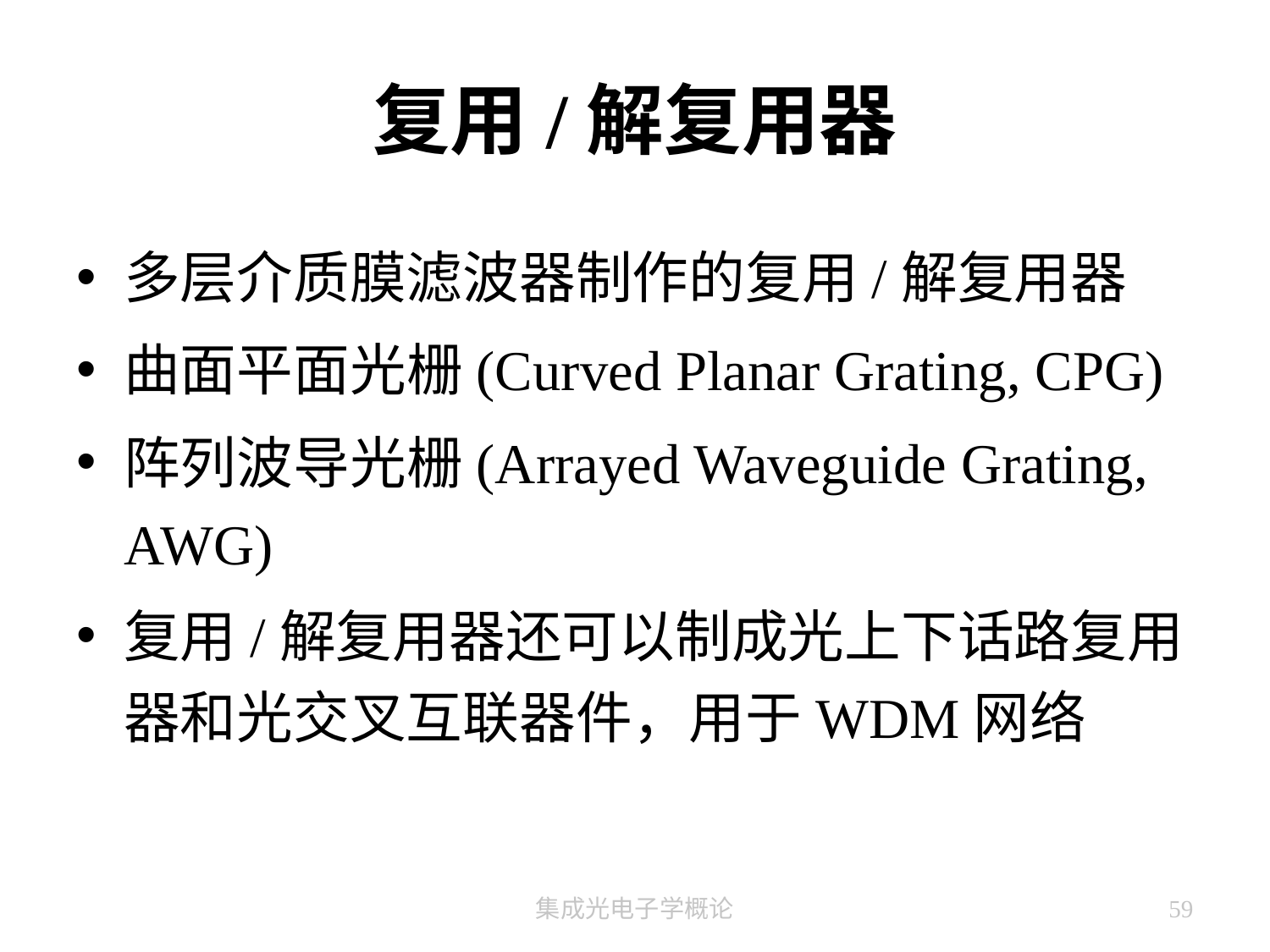

# 复用/解复用器
多层介质膜滤波器制作的复用/解复用器
曲面平面光栅(Curved Planar Grating, CPG)
阵列波导光栅(Arrayed Waveguide Grating, AWG)
复用/解复用器还可以制成光上下话路复用器和光交叉互联器件，用于WDM网络

集成光电子学概论
59